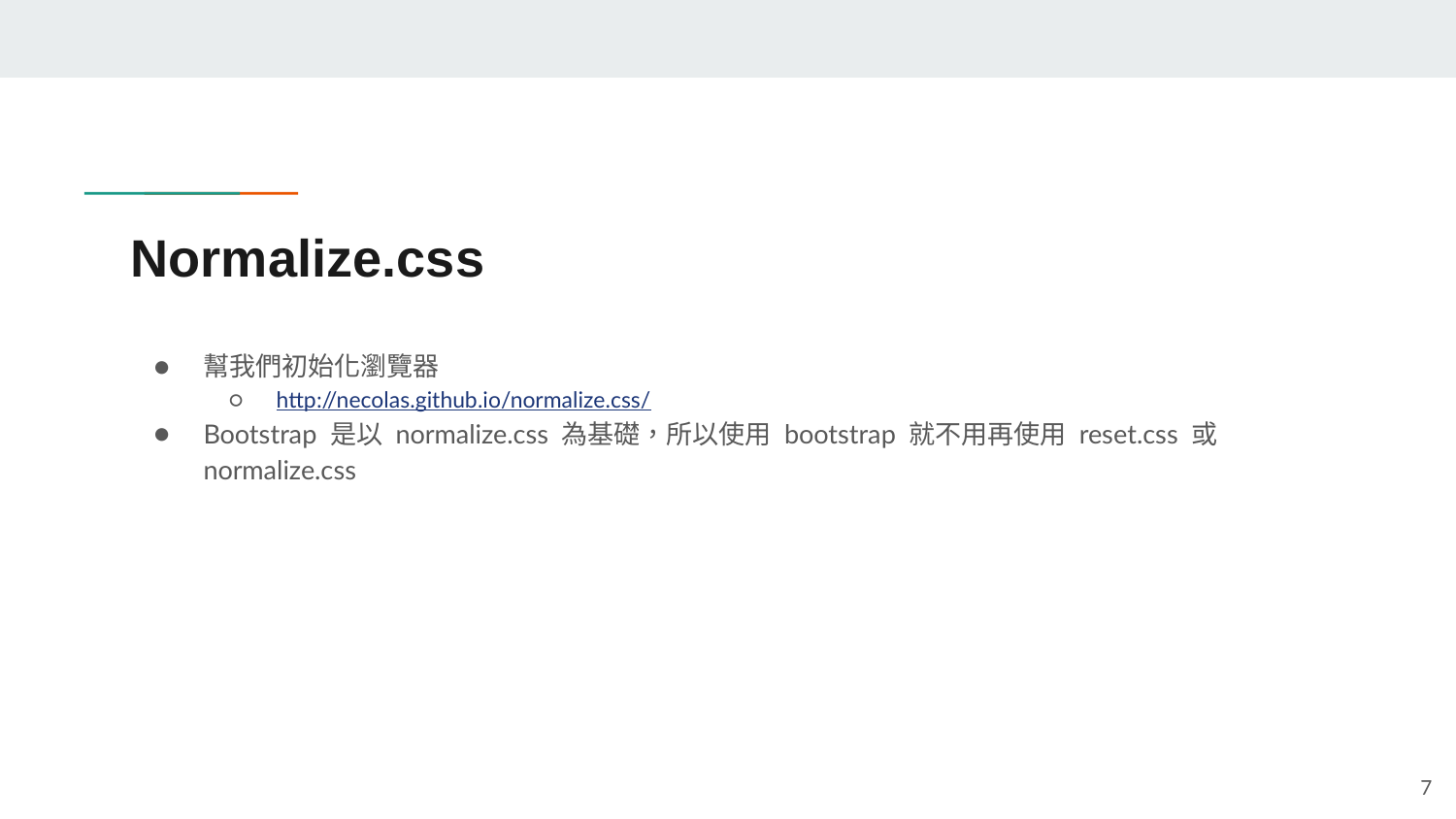

# Normalize.css
幫我們初始化瀏覽器
http://necolas.github.io/normalize.css/
Bootstrap 是以 normalize.css 為基礎，所以使用 bootstrap 就不用再使用 reset.css 或 normalize.css

7